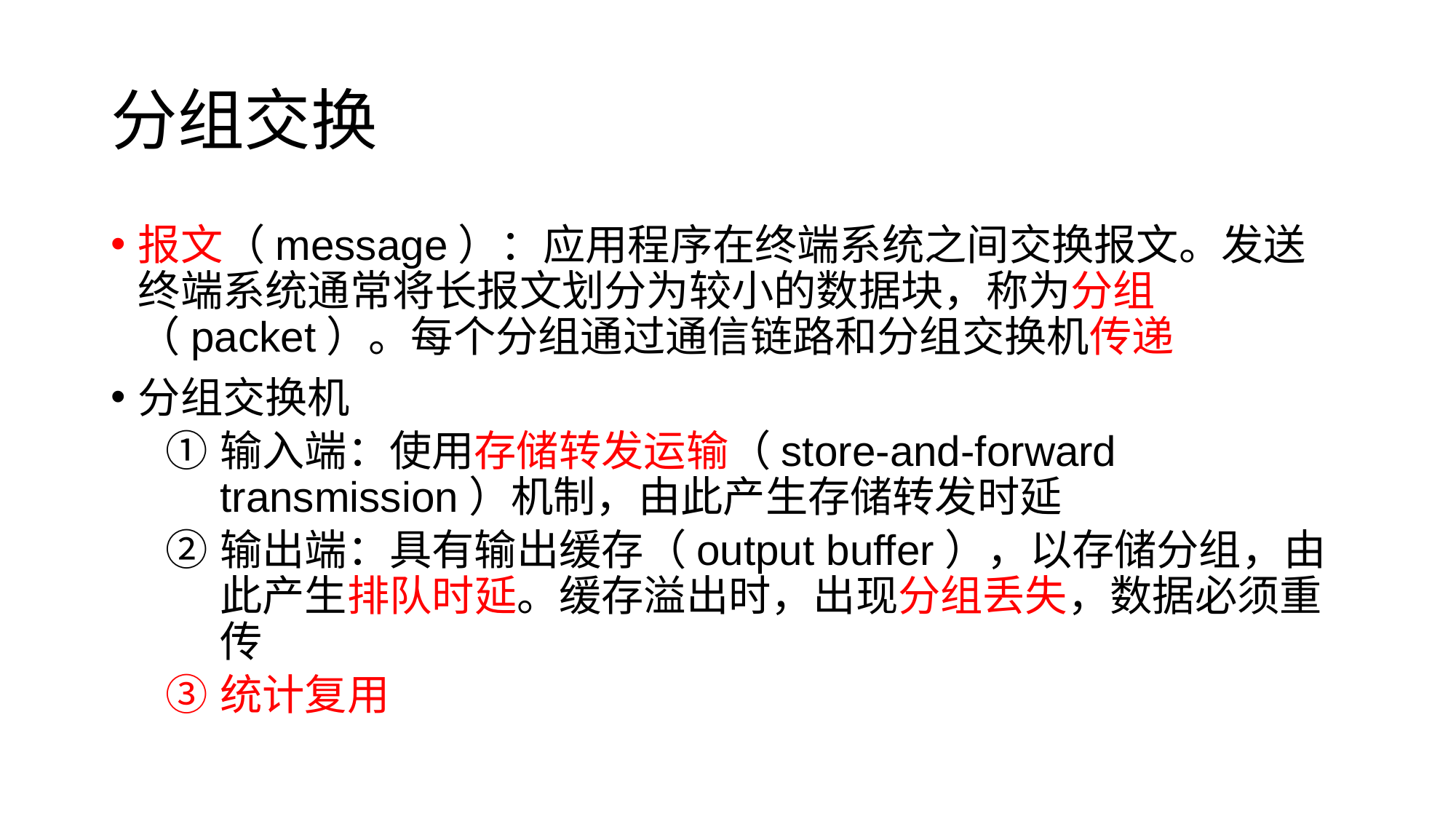

# 分组交换
报文（message）：应用程序在终端系统之间交换报文。发送终端系统通常将长报文划分为较小的数据块，称为分组（packet）。每个分组通过通信链路和分组交换机传递
分组交换机
输入端：使用存储转发运输（store-and-forward transmission）机制，由此产生存储转发时延
输出端：具有输出缓存（output buffer），以存储分组，由此产生排队时延。缓存溢出时，出现分组丢失，数据必须重传
统计复用